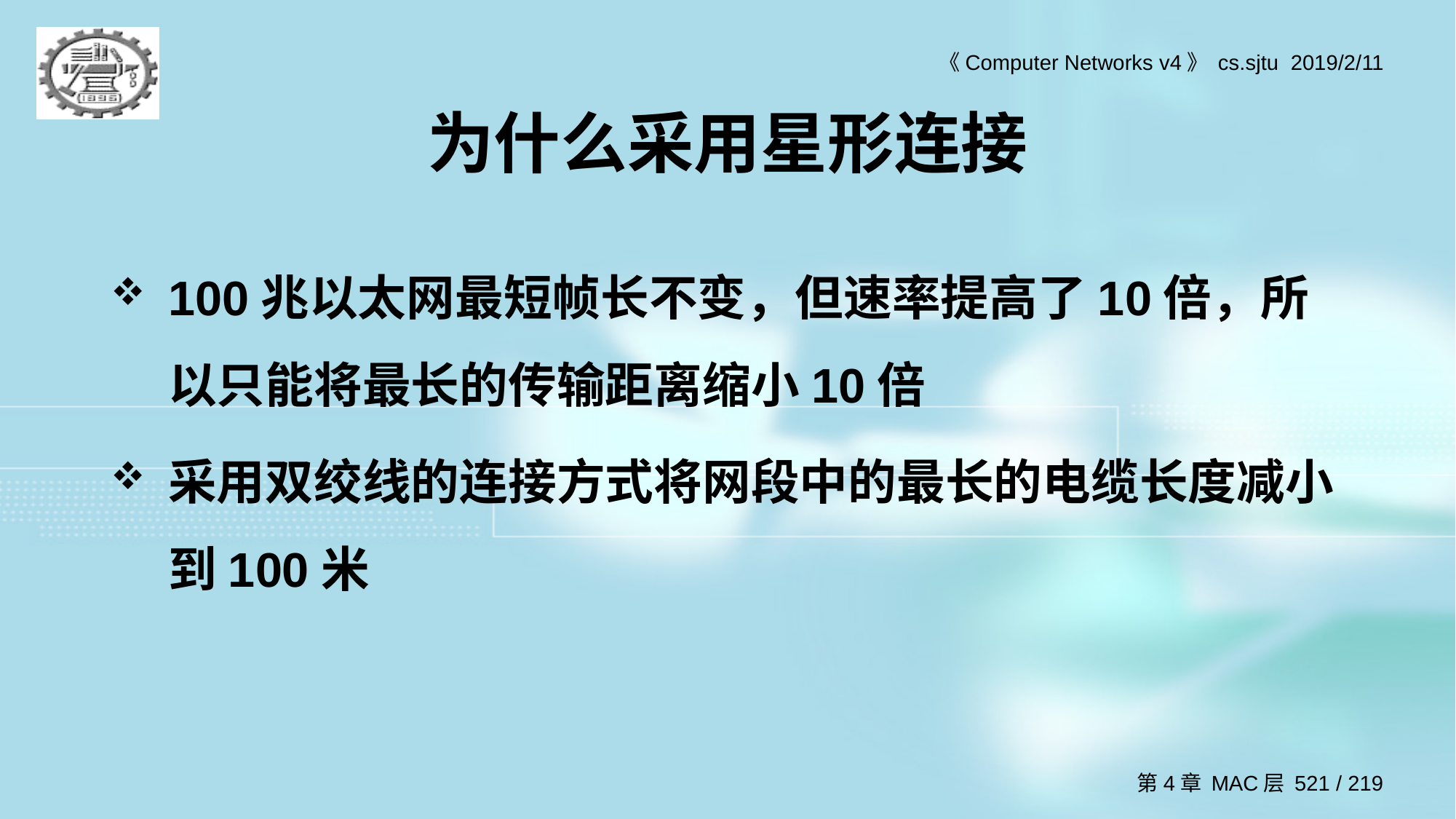

# 为什么采用星形连接
100兆以太网最短帧长不变，但速率提高了10倍，所以只能将最长的传输距离缩小10倍
采用双绞线的连接方式将网段中的最长的电缆长度减小到100米